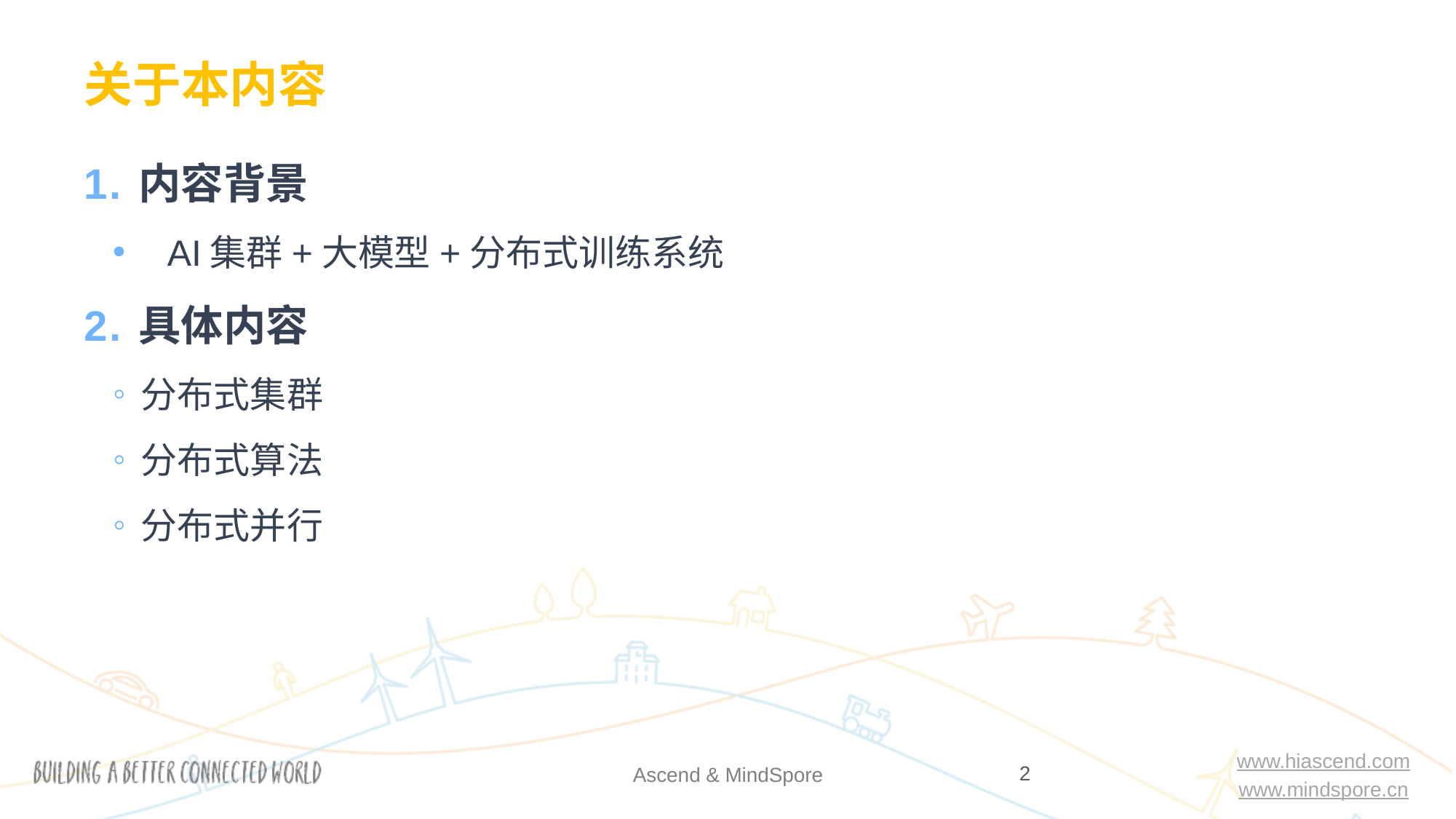

关于本内容
内容背景
AI集群+大模型+分布式训练系统
具体内容
分布式集群
分布式算法
分布式并行